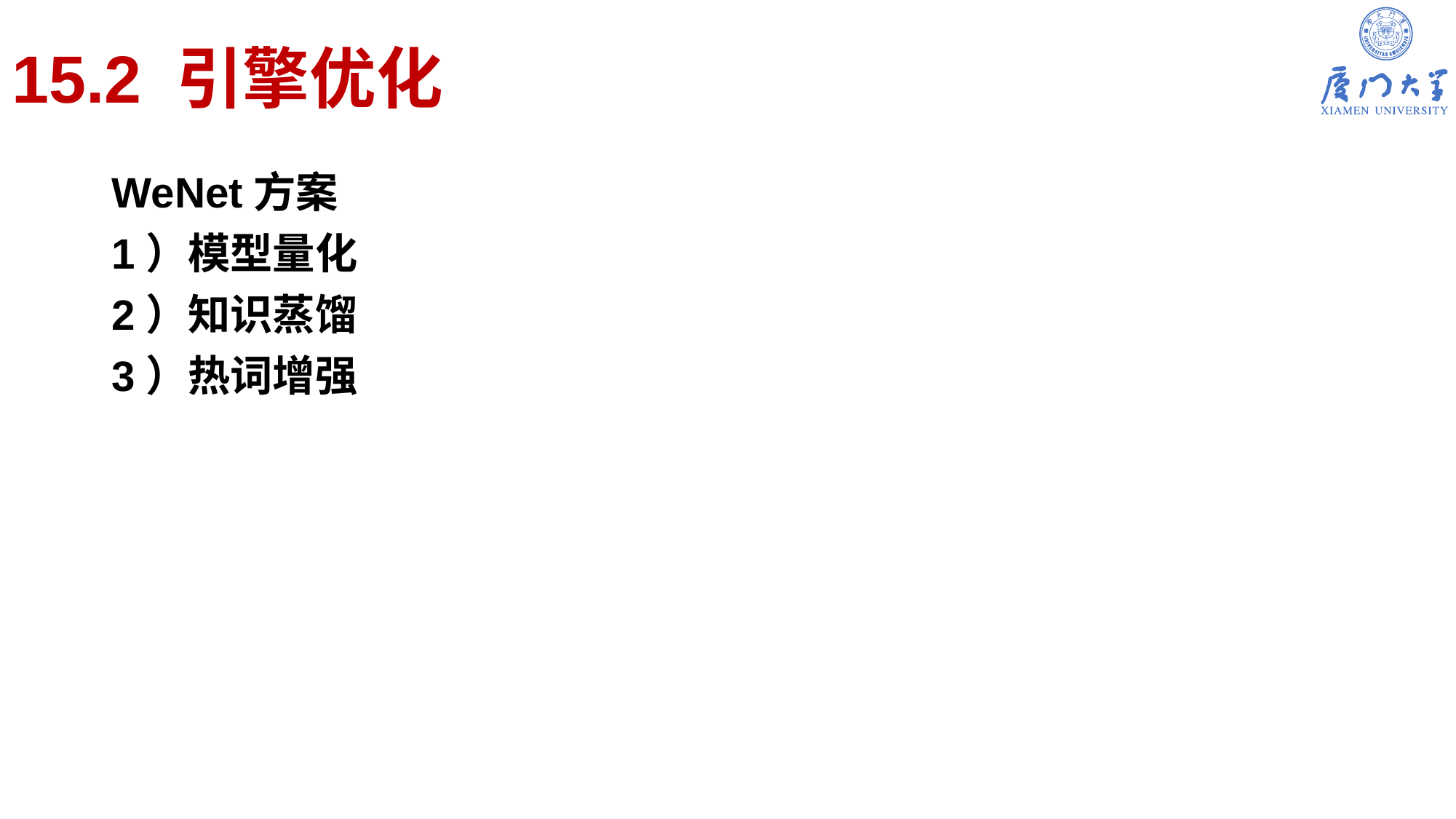

# 15.2 引擎优化
WeNet方案
1）模型量化
2）知识蒸馏
3）热词增强